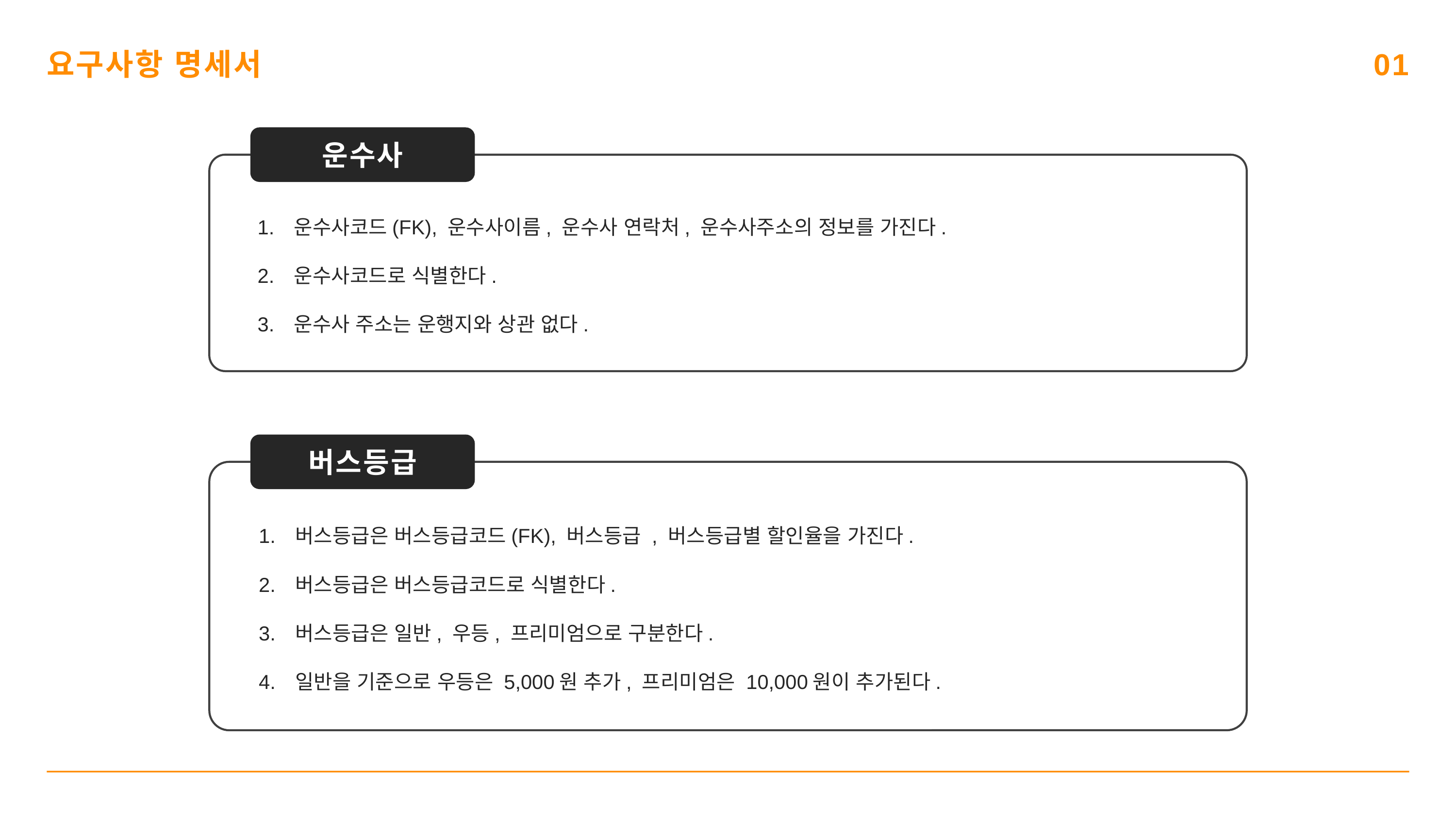

요구사항 명세서
01
운수사
운수사코드(FK), 운수사이름, 운수사 연락처, 운수사주소의 정보를 가진다.
운수사코드로 식별한다.
운수사 주소는 운행지와 상관 없다.
버스등급
버스등급은 버스등급코드(FK), 버스등급 , 버스등급별 할인율을 가진다.
버스등급은 버스등급코드로 식별한다.
버스등급은 일반, 우등, 프리미엄으로 구분한다.
일반을 기준으로 우등은 5,000원 추가, 프리미엄은 10,000원이 추가된다.